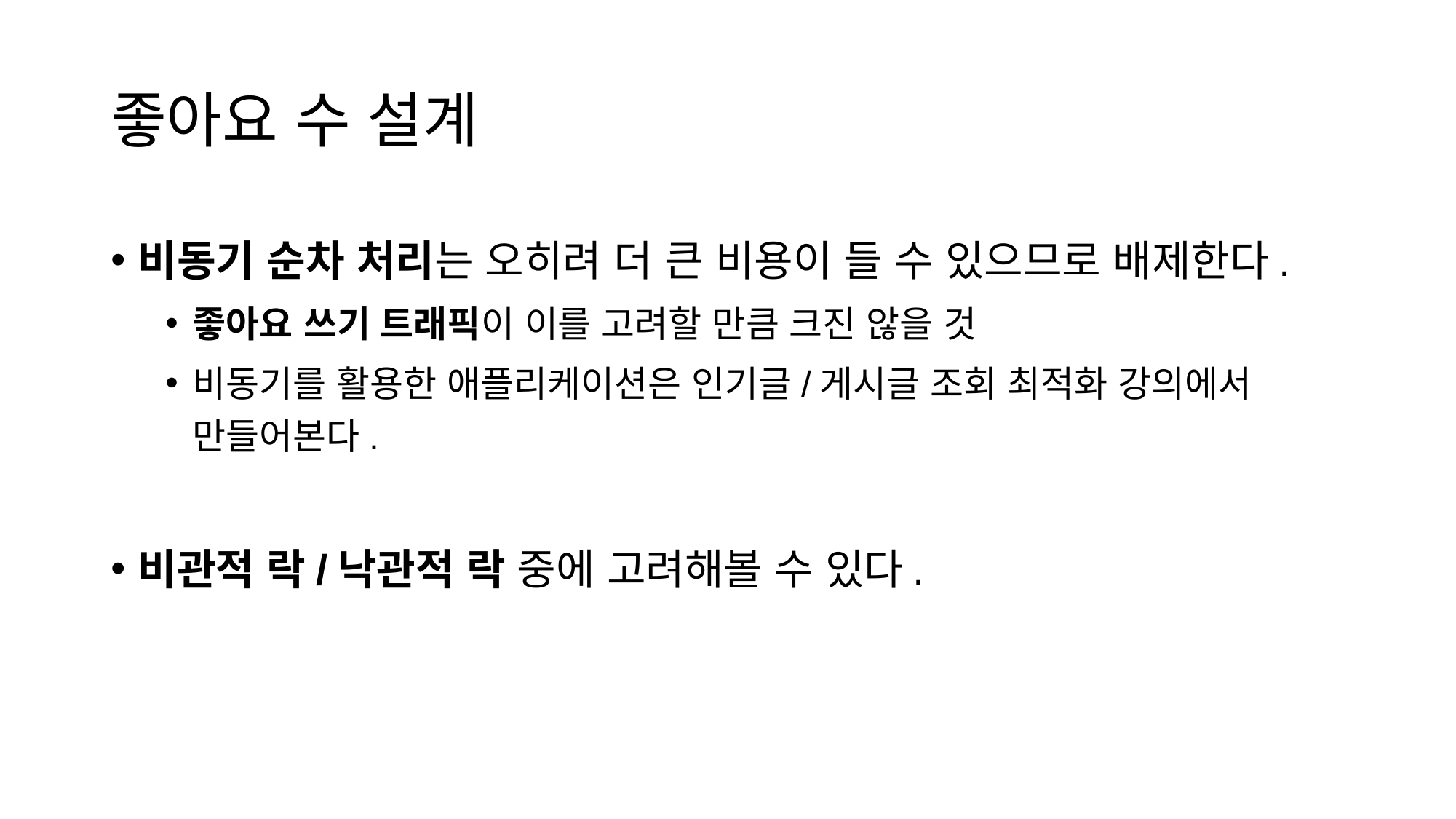

# 좋아요 수 설계
비동기 순차 처리는 오히려 더 큰 비용이 들 수 있으므로 배제한다.
좋아요 쓰기 트래픽이 이를 고려할 만큼 크진 않을 것
비동기를 활용한 애플리케이션은 인기글/게시글 조회 최적화 강의에서 만들어본다.

비관적 락/낙관적 락 중에 고려해볼 수 있다.